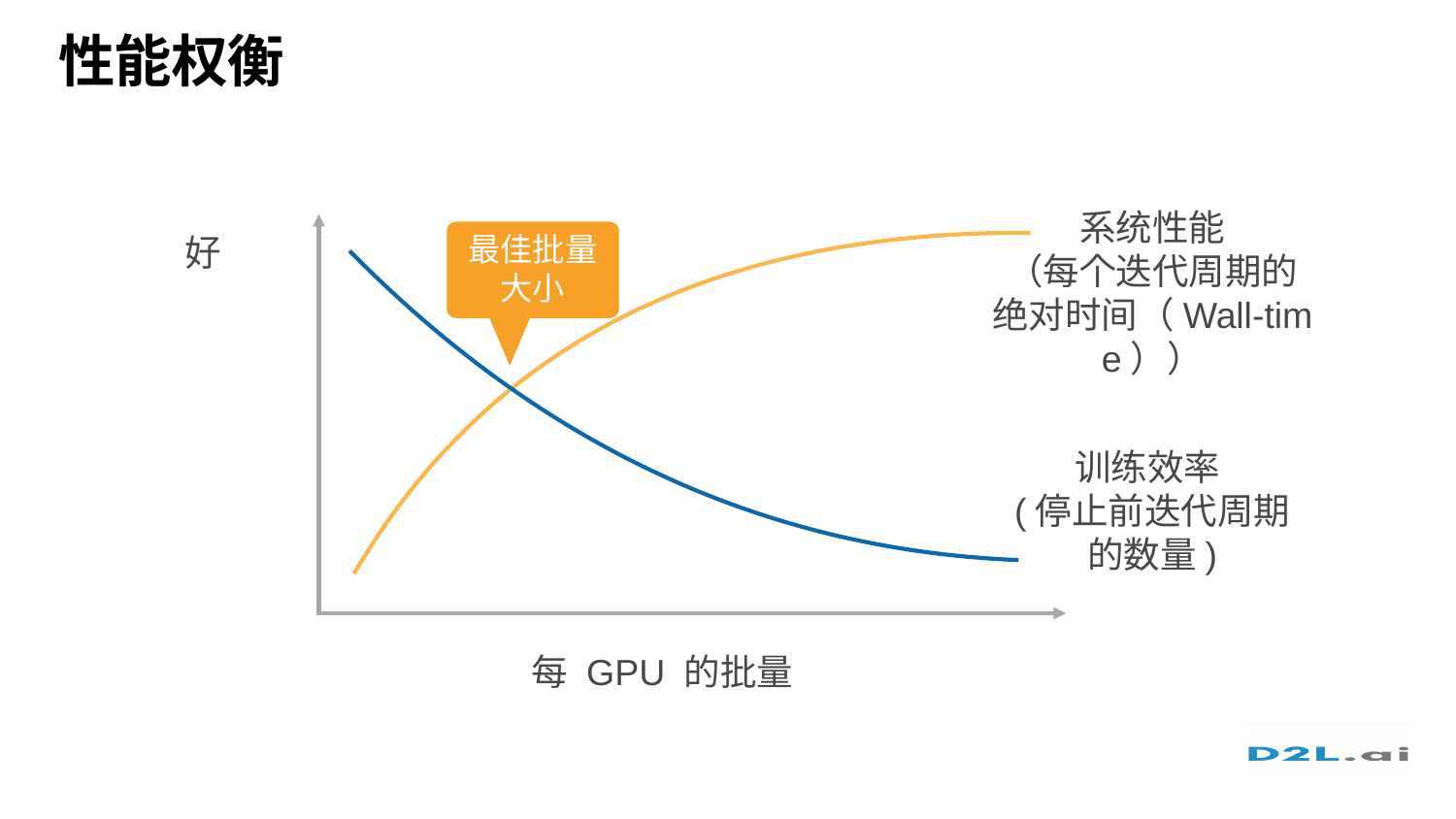

# 性能权衡
系统性能
（每个迭代周期的
绝对时间（Wall-time））

最佳批量大小
好

训练效率
(停止前迭代周期
的数量)

每 GPU 的批量